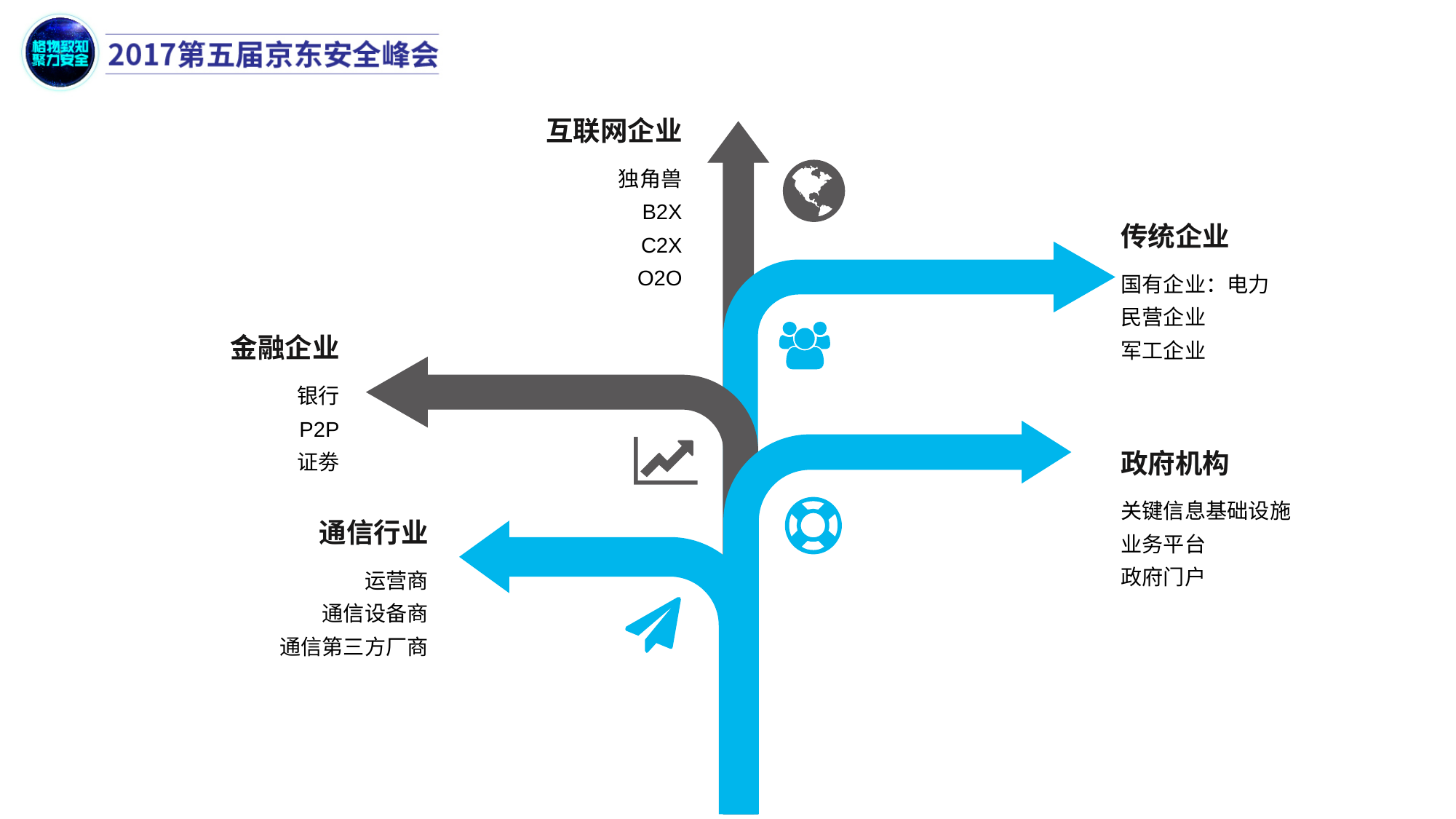

互联网企业

独角兽
B2X
C2X
O2O

传统企业

国有企业：电力
民营企业
军工企业

金融企业

银行
P2P
证劵

政府机构
关键信息基础设施
业务平台
政府门户

通信行业

运营商
通信设备商
通信第三方厂商